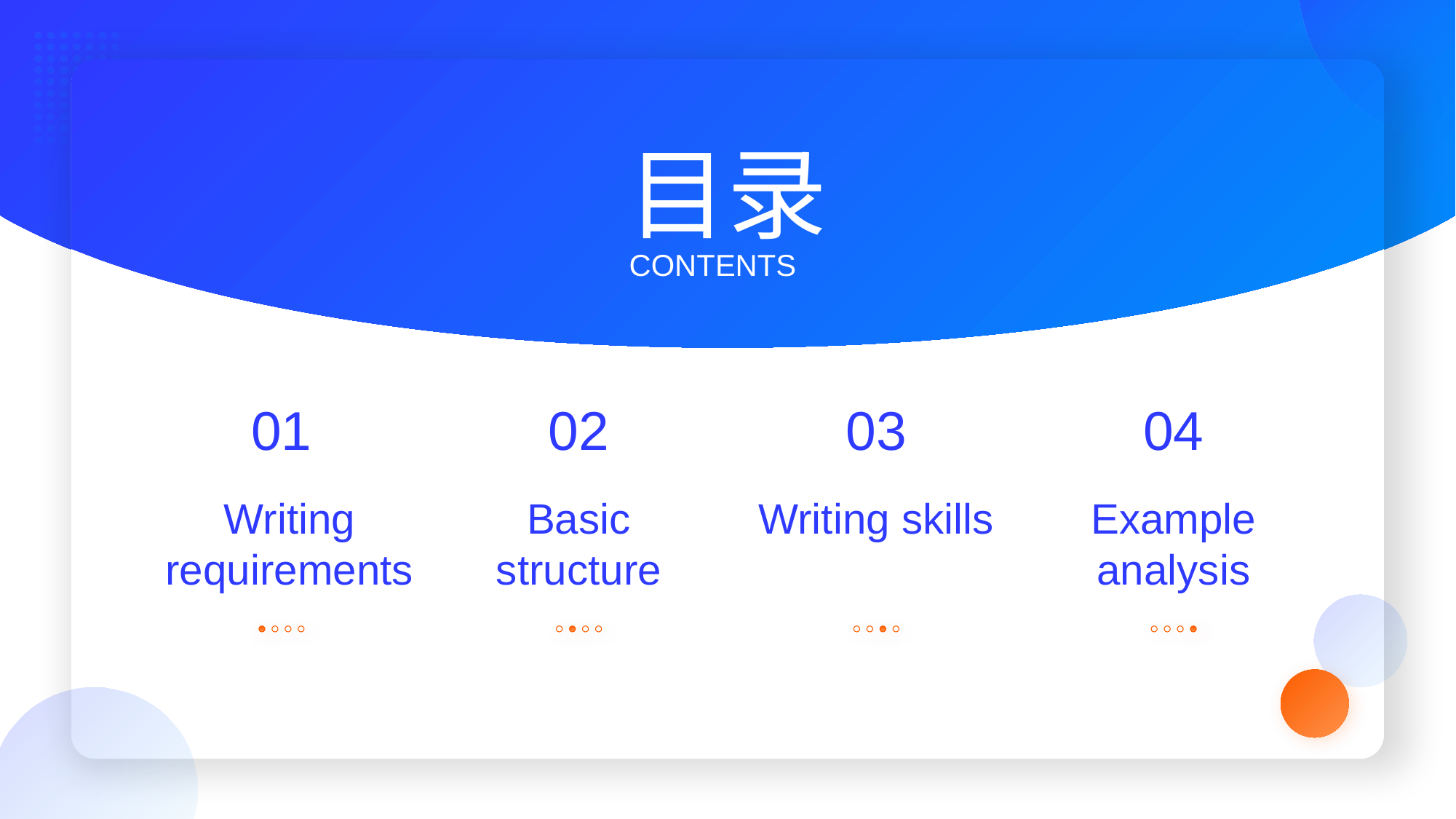

目录
2025
CONTENTS
01
02
03
04
Writing requirements
Basic structure
Writing skills
Example analysis